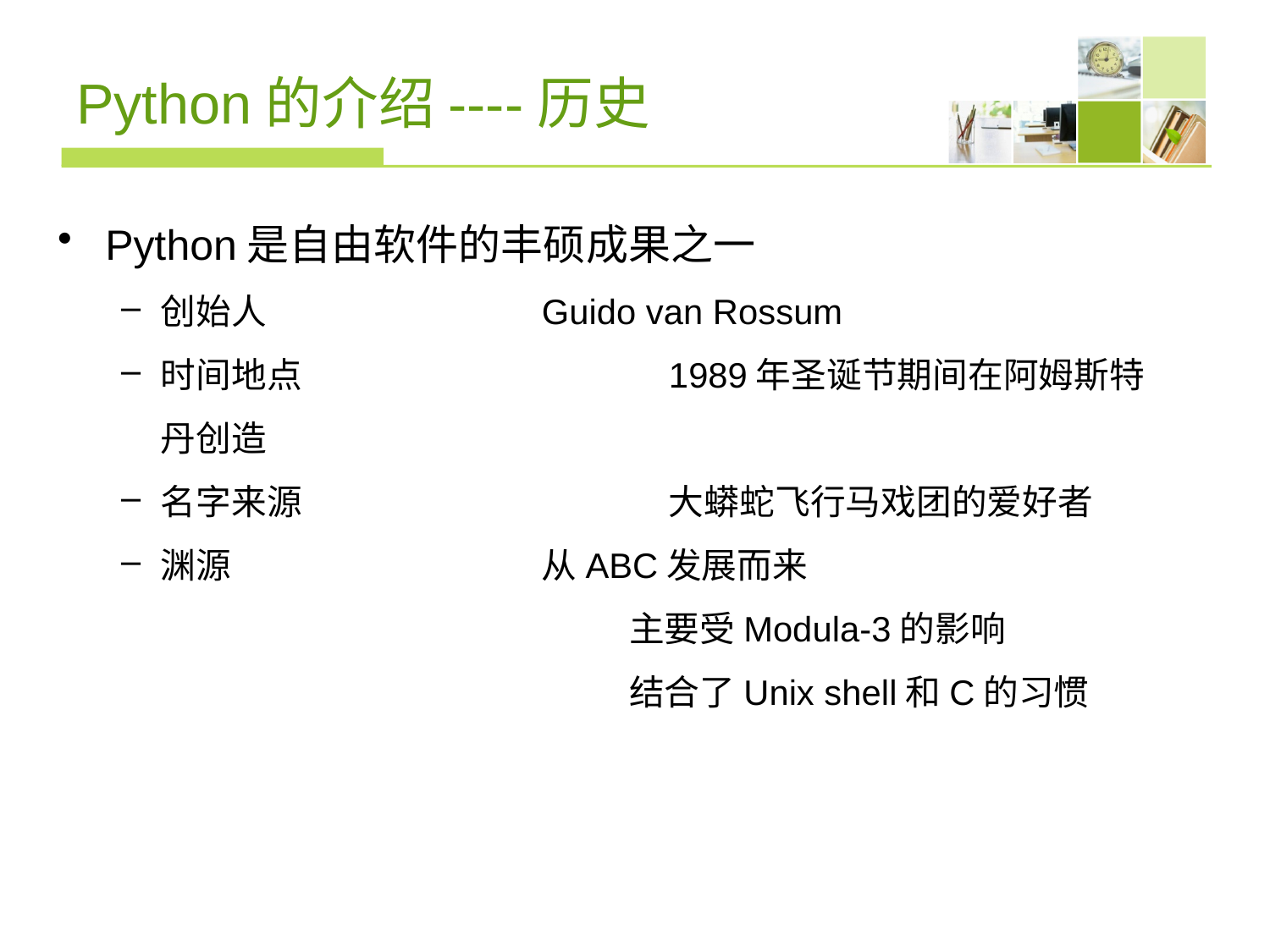

# Python的介绍----历史
Python是自由软件的丰硕成果之一
创始人			Guido van Rossum
时间地点			1989年圣诞节期间在阿姆斯特丹创造
名字来源			大蟒蛇飞行马戏团的爱好者
渊源			从ABC发展而来
				主要受Modula-3的影响
				结合了Unix shell和C的习惯